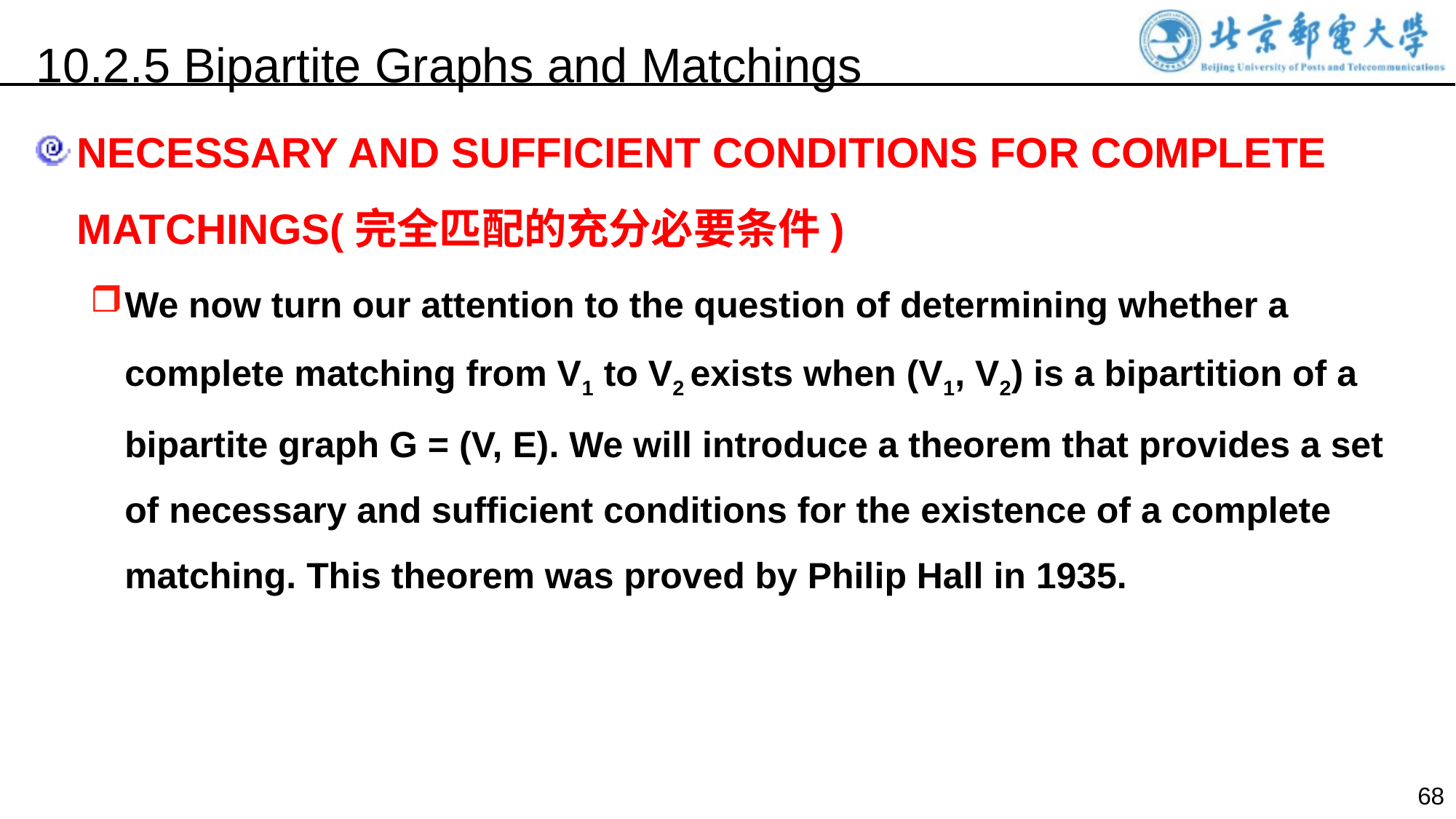

10.2.5 Bipartite Graphs and Matchings
NECESSARY AND SUFFICIENT CONDITIONS FOR COMPLETE MATCHINGS(完全匹配的充分必要条件)
We now turn our attention to the question of determining whether a complete matching from V1 to V2 exists when (V1, V2) is a bipartition of a bipartite graph G = (V, E). We will introduce a theorem that provides a set of necessary and sufficient conditions for the existence of a complete matching. This theorem was proved by Philip Hall in 1935.